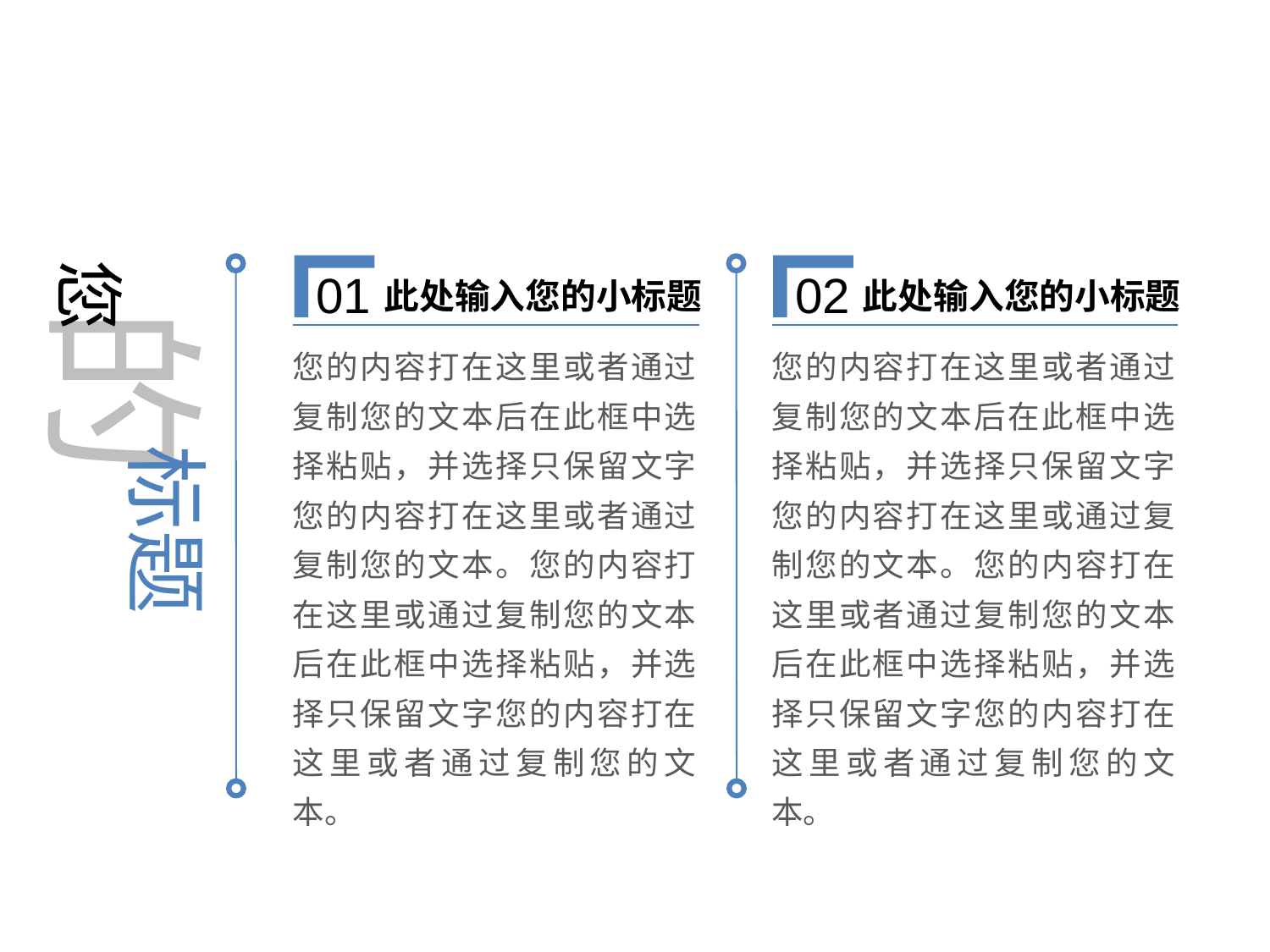

您

01
此处输入您的小标题
您的内容打在这里或者通过复制您的文本后在此框中选择粘贴，并选择只保留文字您的内容打在这里或者通过复制您的文本。您的内容打在这里或通过复制您的文本后在此框中选择粘贴，并选择只保留文字您的内容打在这里或者通过复制您的文本。

02
此处输入您的小标题
您的内容打在这里或者通过复制您的文本后在此框中选择粘贴，并选择只保留文字您的内容打在这里或通过复制您的文本。您的内容打在这里或者通过复制您的文本后在此框中选择粘贴，并选择只保留文字您的内容打在这里或者通过复制您的文本。

的
标题